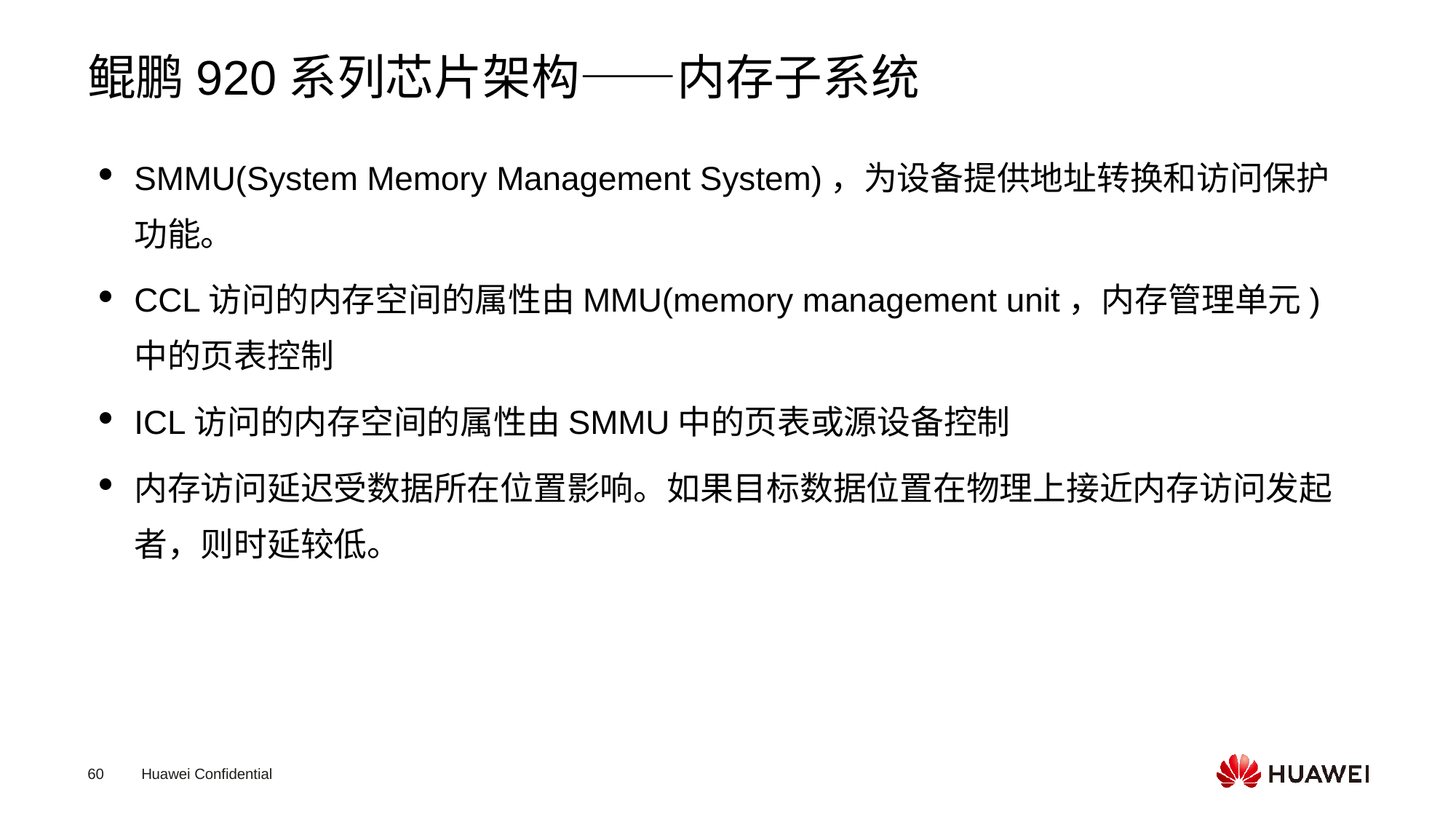

# 鲲鹏920系列芯片架构——内存子系统
SMMU(System Memory Management System)，为设备提供地址转换和访问保护功能。
CCL访问的内存空间的属性由MMU(memory management unit，内存管理单元)中的页表控制
ICL访问的内存空间的属性由SMMU中的页表或源设备控制
内存访问延迟受数据所在位置影响。如果目标数据位置在物理上接近内存访问发起者，则时延较低。